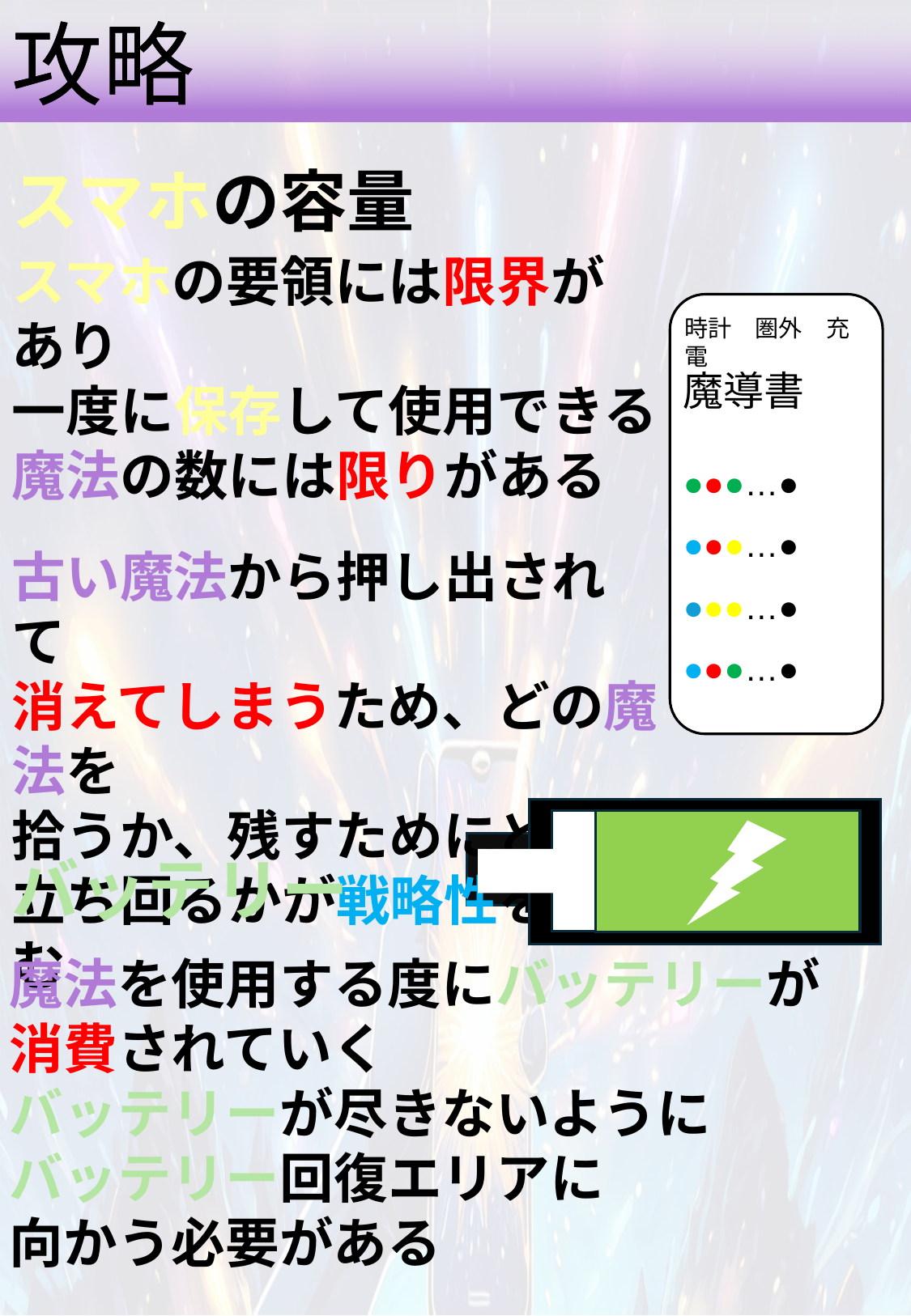

攻略
攻略
スマホの容量
スマホの要領には限界があり
一度に保存して使用できる
魔法の数には限りがある

古い魔法から押し出されて
消えてしまうため、どの魔法を
拾うか、残すためにどう
立ち回るかが戦略性を生む

時計　圏外　充電
魔導書

●●●…●

●●●…●

●●●…●

●●●…●

バッテリー

魔法を使用する度にバッテリーが
消費されていく
バッテリーが尽きないように
バッテリー回復エリアに
向かう必要がある